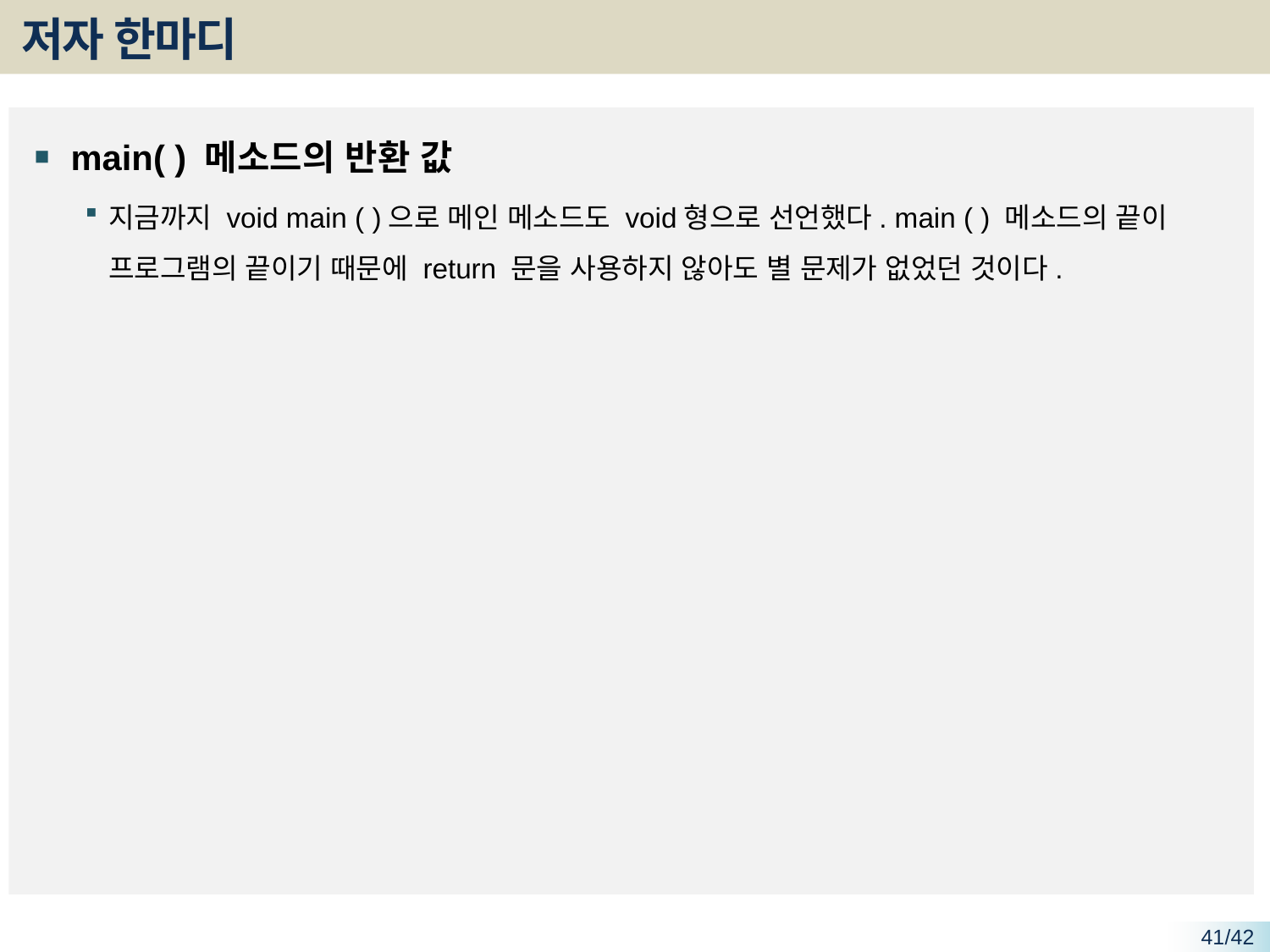

# 저자 한마디
main( ) 메소드의 반환 값
지금까지 void main ( )으로 메인 메소드도 void형으로 선언했다. main ( ) 메소드의 끝이 프로그램의 끝이기 때문에 return 문을 사용하지 않아도 별 문제가 없었던 것이다.